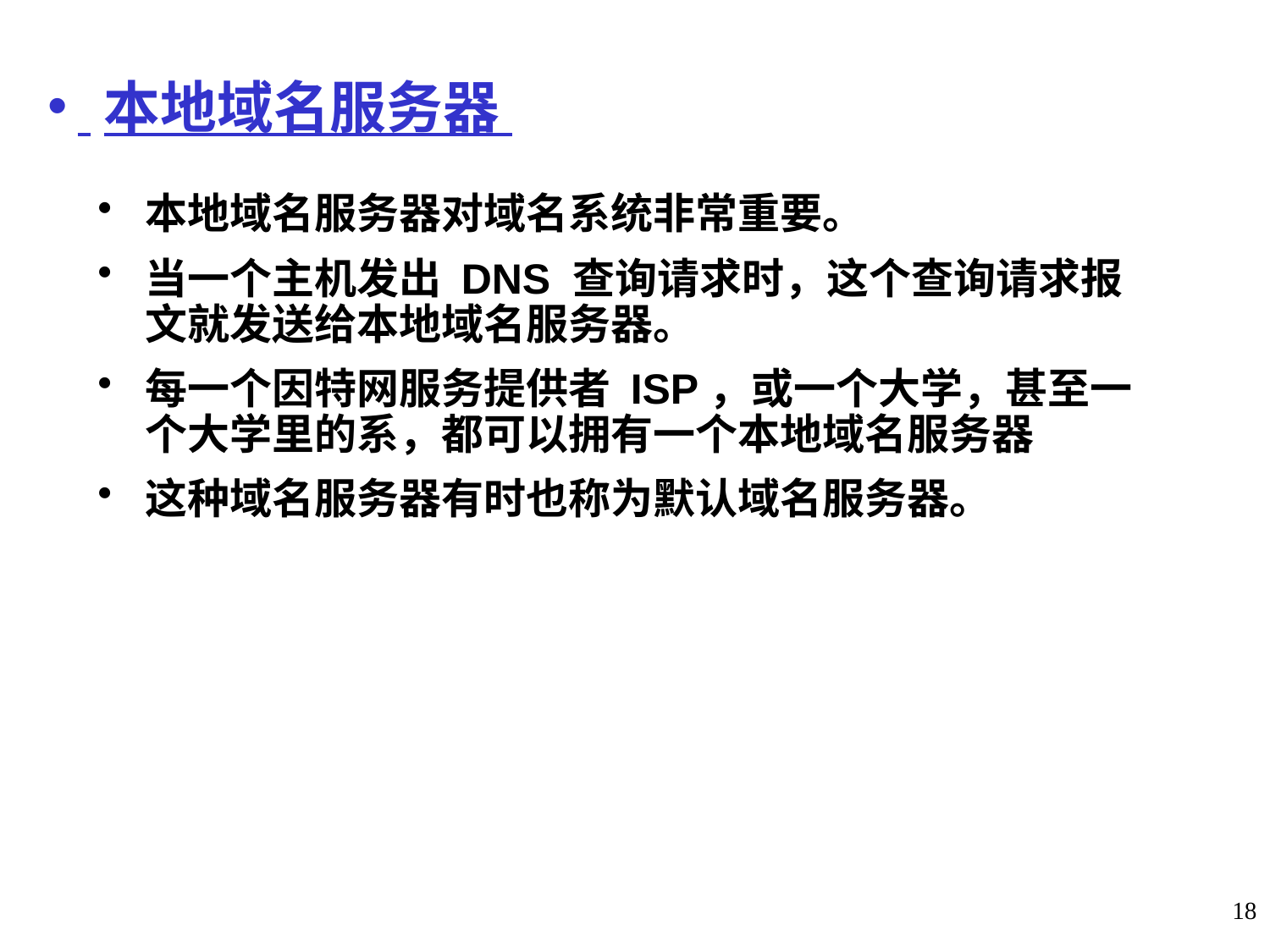

本地域名服务器
本地域名服务器对域名系统非常重要。
当一个主机发出 DNS 查询请求时，这个查询请求报文就发送给本地域名服务器。
每一个因特网服务提供者 ISP，或一个大学，甚至一个大学里的系，都可以拥有一个本地域名服务器
这种域名服务器有时也称为默认域名服务器。
18